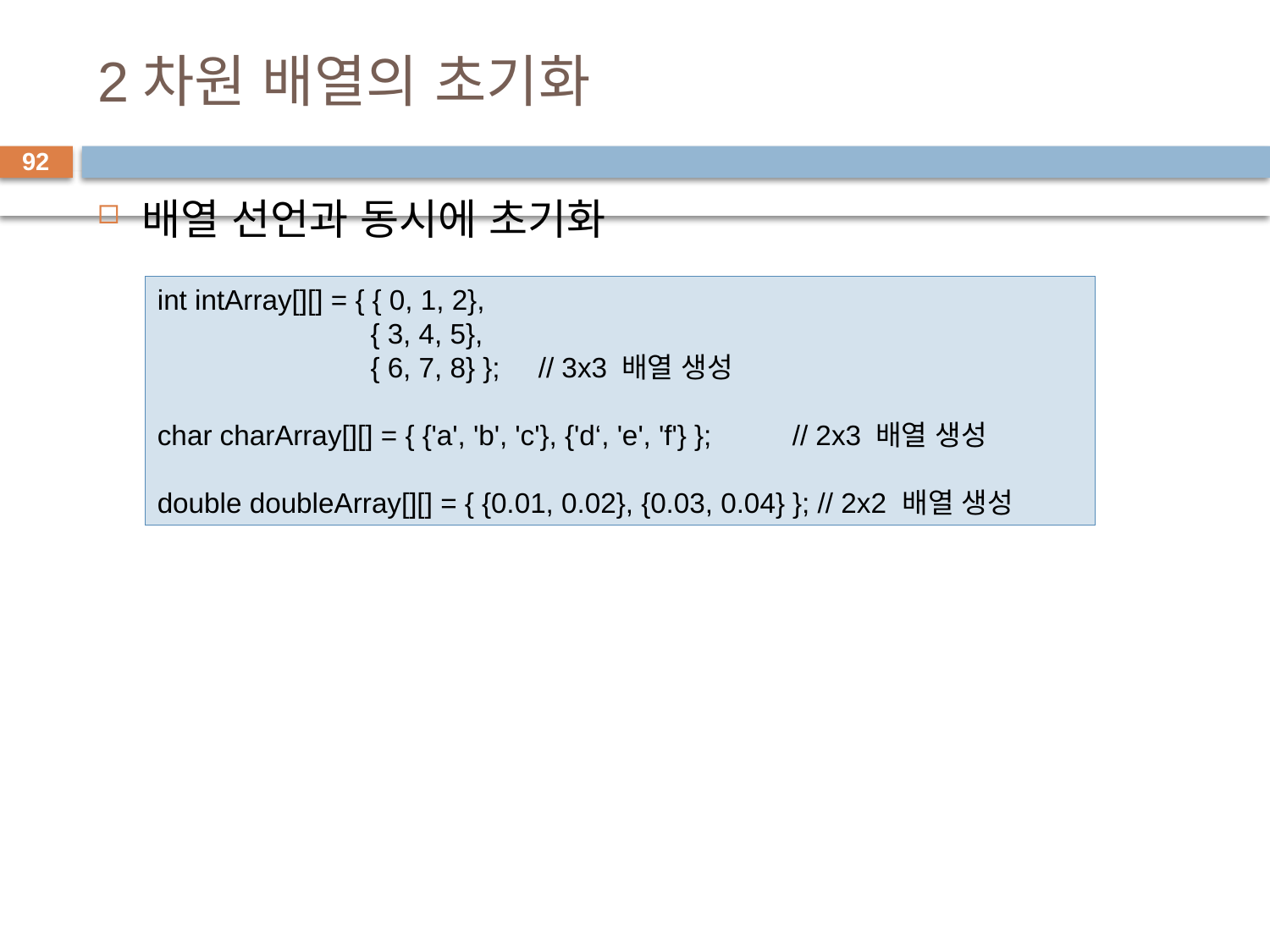

# 2차원 배열의 초기화
92
배열 선언과 동시에 초기화
int intArray[][] = { { 0, 1, 2},
	           { 3, 4, 5},
	           { 6, 7, 8} }; 	// 3x3 배열 생성

char charArray[][] = { {'a', 'b', 'c'}, {'d‘, 'e', 'f'} }; 	// 2x3 배열 생성

double doubleArray[][] = { {0.01, 0.02}, {0.03, 0.04} }; // 2x2 배열 생성